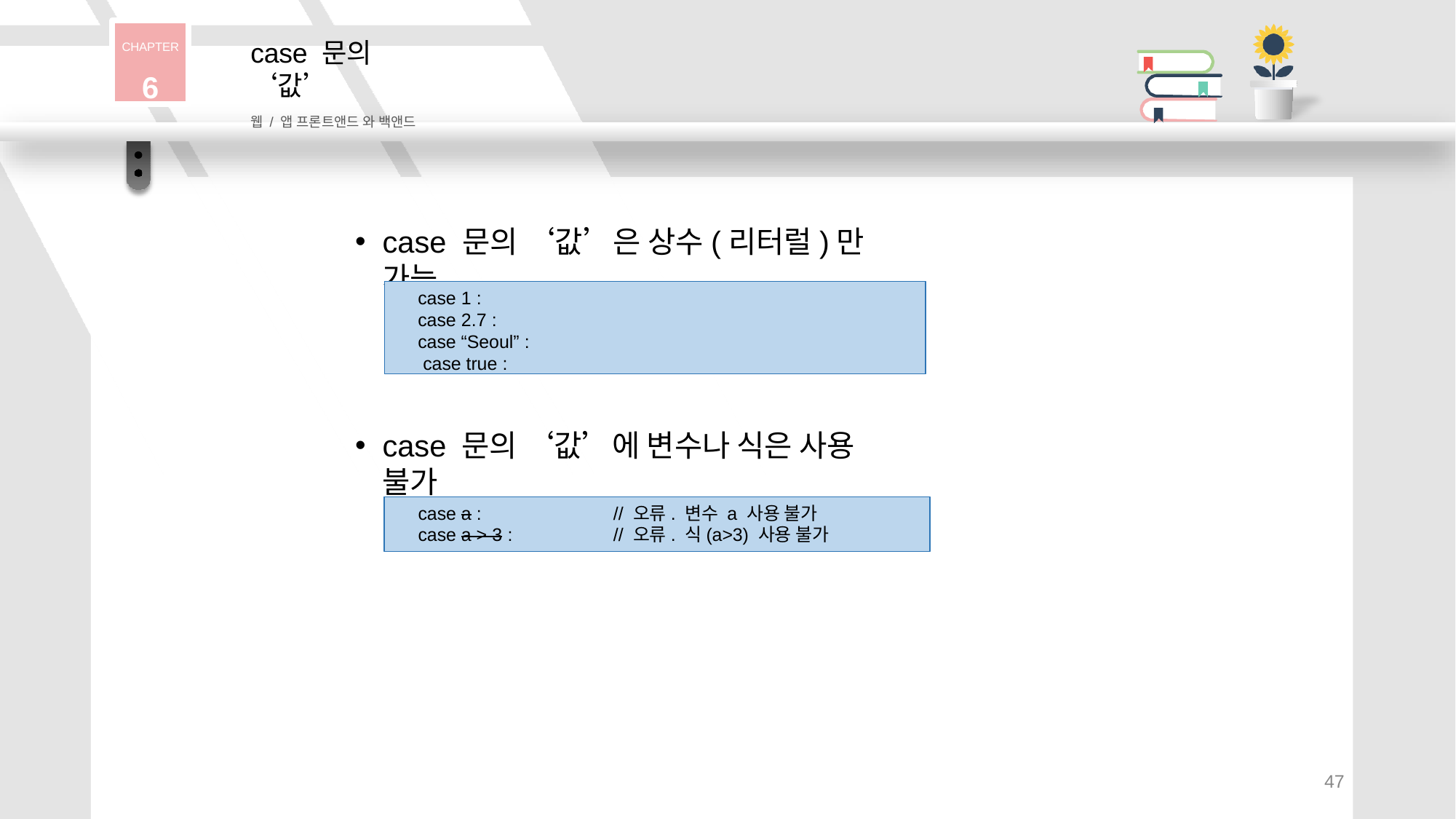

CHAPTER

6

case 문의 ‘값’
웹 / 앱 프론트앤드 와 백앤드

case 문의 ‘값’은 상수(리터럴)만 가능
case 1 :
case 2.7 :  case “Seoul” :  case true :
case 문의 ‘값’에 변수나 식은 사용 불가

case a :
case a > 3 :
// 오류. 변수 a 사용 불가
// 오류. 식(a>3) 사용 불가
47